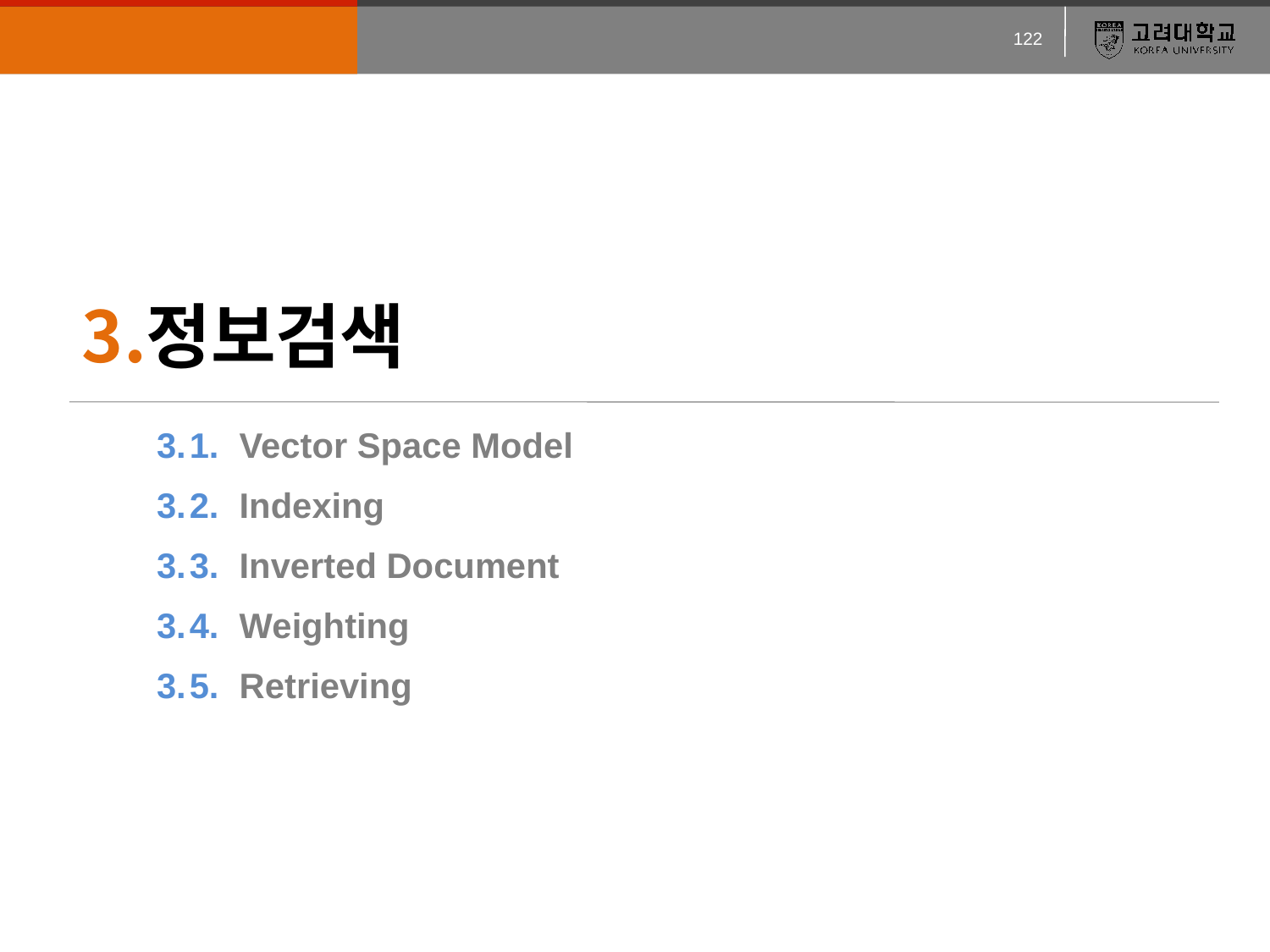

정보검색
3.
3.
3.
3.
3.
Vector Space Model
Indexing
Inverted Document
Weighting
Retrieving